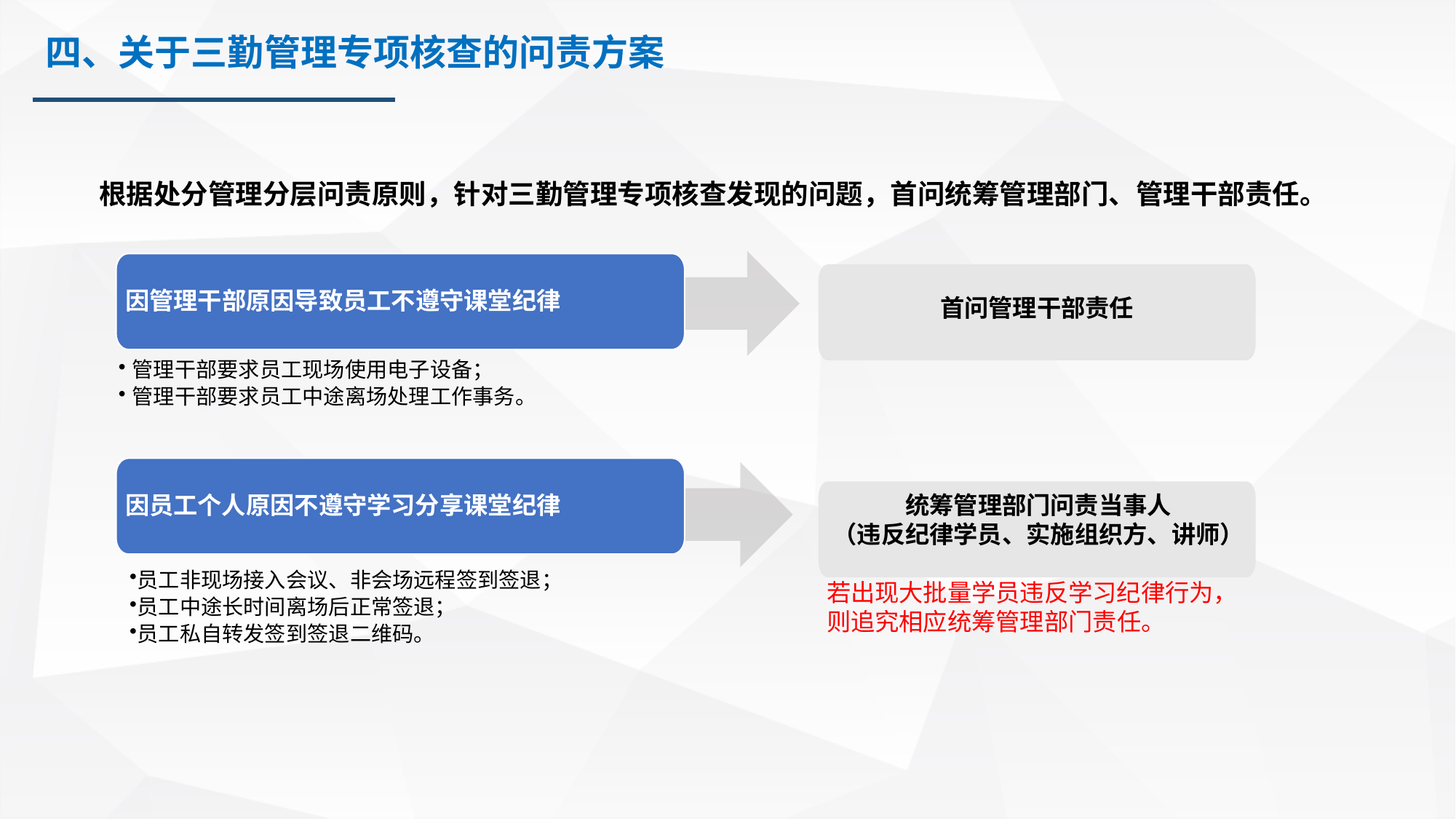

四、关于三勤管理专项核查的问责方案
根据处分管理分层问责原则，针对三勤管理专项核查发现的问题，首问统筹管理部门、管理干部责任。

因管理干部原因导致员工不遵守课堂纪律
首问管理干部责任
管理干部要求员工现场使用电子设备；
管理干部要求员工中途离场处理工作事务。
因员工个人原因不遵守学习分享课堂纪律

统筹管理部门问责当事人
（违反纪律学员、实施组织方、讲师）

若出现大批量学员违反学习纪律行为，则追究相应统筹管理部门责任。
员工非现场接入会议、非会场远程签到签退；
员工中途长时间离场后正常签退；
员工私自转发签到签退二维码。